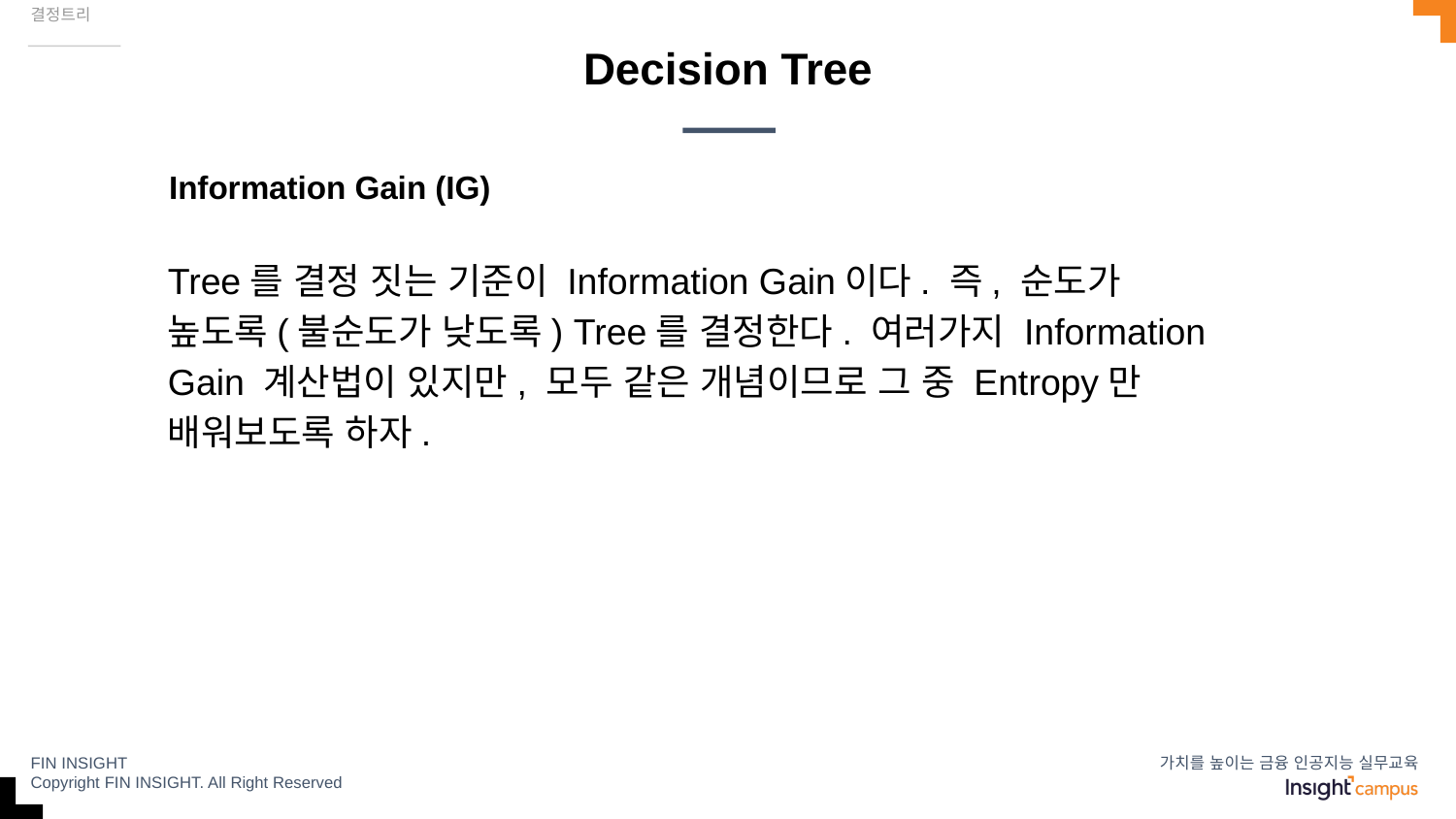

결정트리
# Decision Tree

Tree를 결정 짓는 기준이 Information Gain이다. 즉, 순도가 높도록(불순도가 낮도록) Tree를 결정한다. 여러가지 Information Gain 계산법이 있지만, 모두 같은 개념이므로 그 중 Entropy만 배워보도록 하자.

Information Gain (IG)